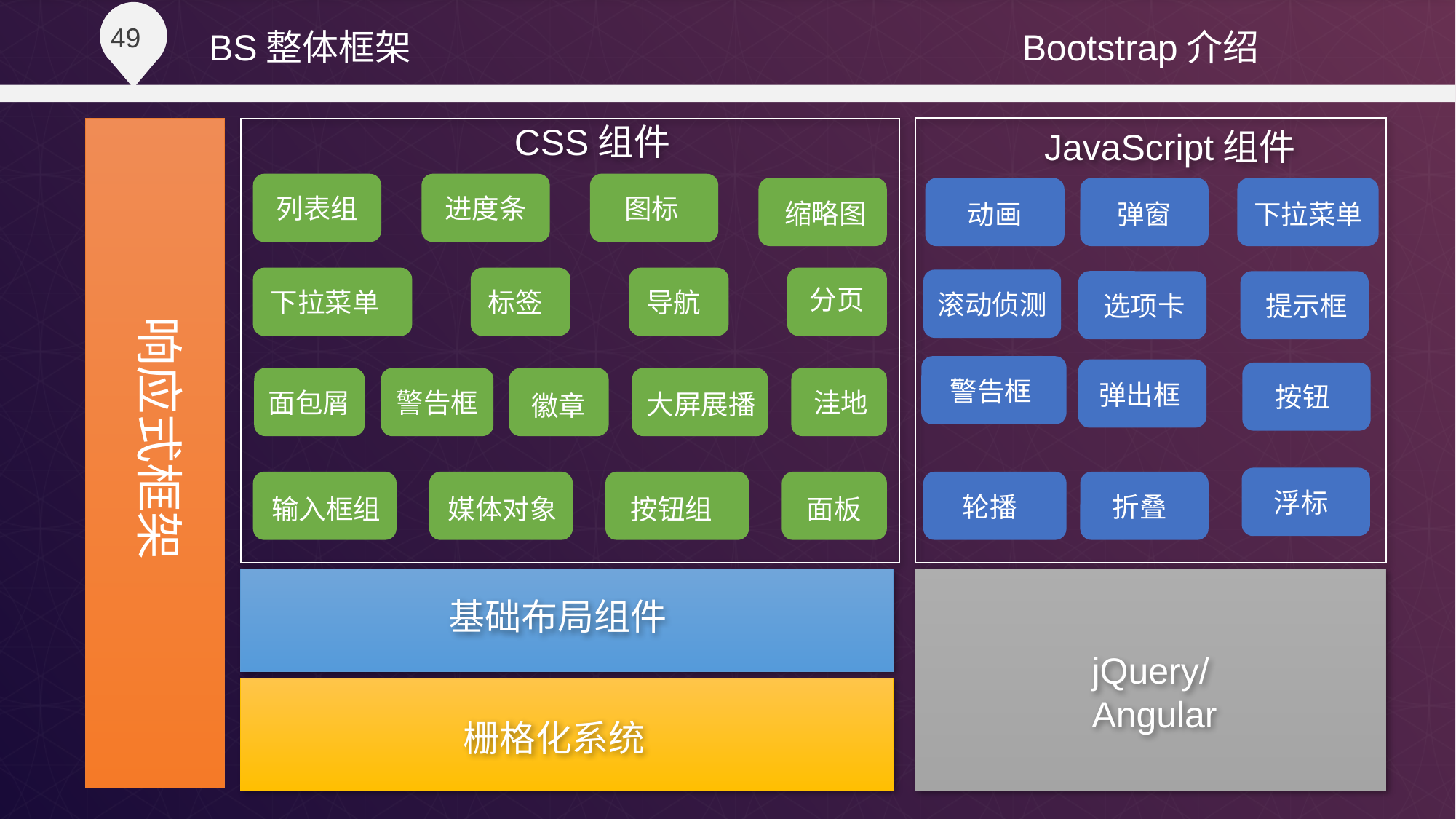

BS整体框架
CSS组件

响应式框架

JavaScript组件

列表组

进度条

图标

缩略图

动画

弹窗

下拉菜单

下拉菜单

标签

导航

分页
滚动侦测

选项卡

提示框

警告框

弹出框

按钮
面包屑
警告框

徽章

大屏展播

洼地

浮标

输入框组

媒体对象

按钮组

面板

轮播

折叠

基础布局组件
jQuery/
Angular

栅格化系统